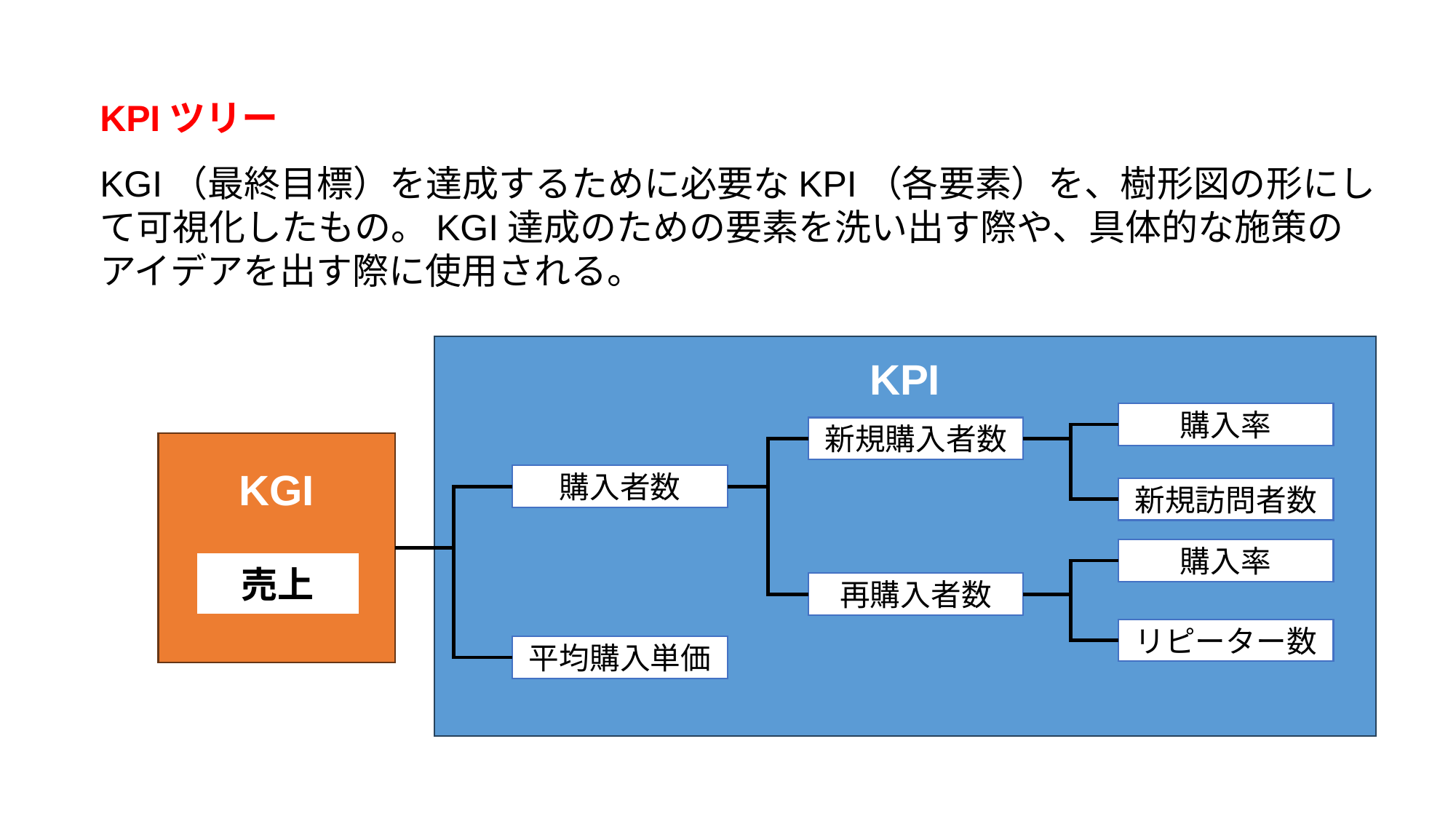

KPIツリー

KGI（最終目標）を達成するために必要なKPI（各要素）を、樹形図の形にして可視化したもの。KGI達成のための要素を洗い出す際や、具体的な施策のアイデアを出す際に使用される。

KPI
購入率
新規購入者数

KGI
購入者数
新規訪問者数
購入率
売上
再購入者数
リピーター数
平均購入単価